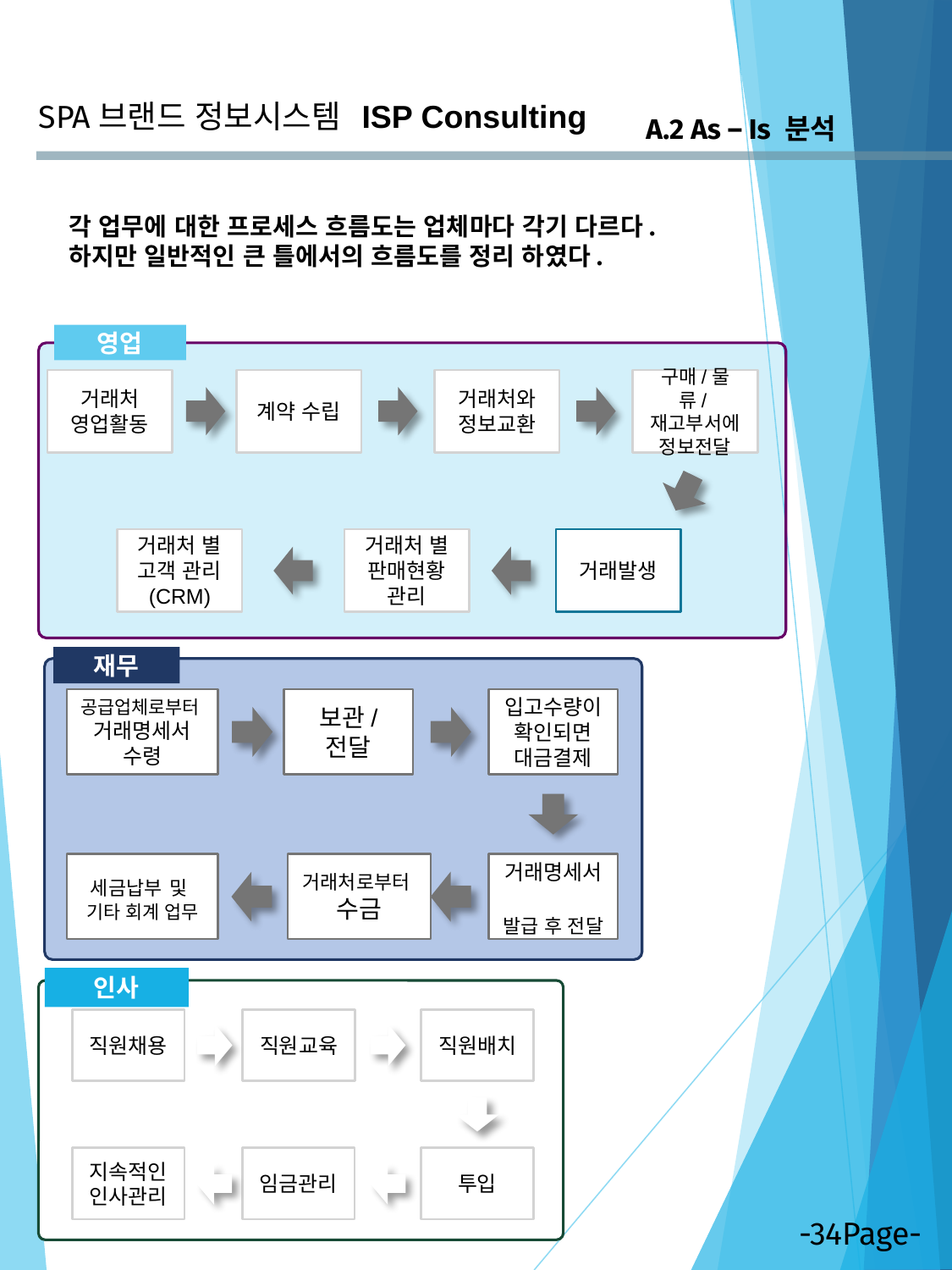

SPA브랜드 정보시스템
ISP Consulting
A.2 As – Is 분석
각 업무에 대한 프로세스 흐름도는 업체마다 각기 다르다.
하지만 일반적인 큰 틀에서의 흐름도를 정리 하였다.
영업

거래처
영업활동
계약 수립
거래처와
정보교환
구매/물류/재고부서에 정보전달

거래처 별
고객 관리
(CRM)
거래처 별
판매현황 관리
거래발생

재무

공급업체로부터
거래명세서 수령
보관/
전달
입고수량이 확인되면
대금결제

세금납부 및
기타 회계 업무
거래처로부터
수금
거래명세서
발급 후 전달

인사

직원채용
직원교육
직원배치

지속적인
인사관리
임금관리
투입

-34Page-